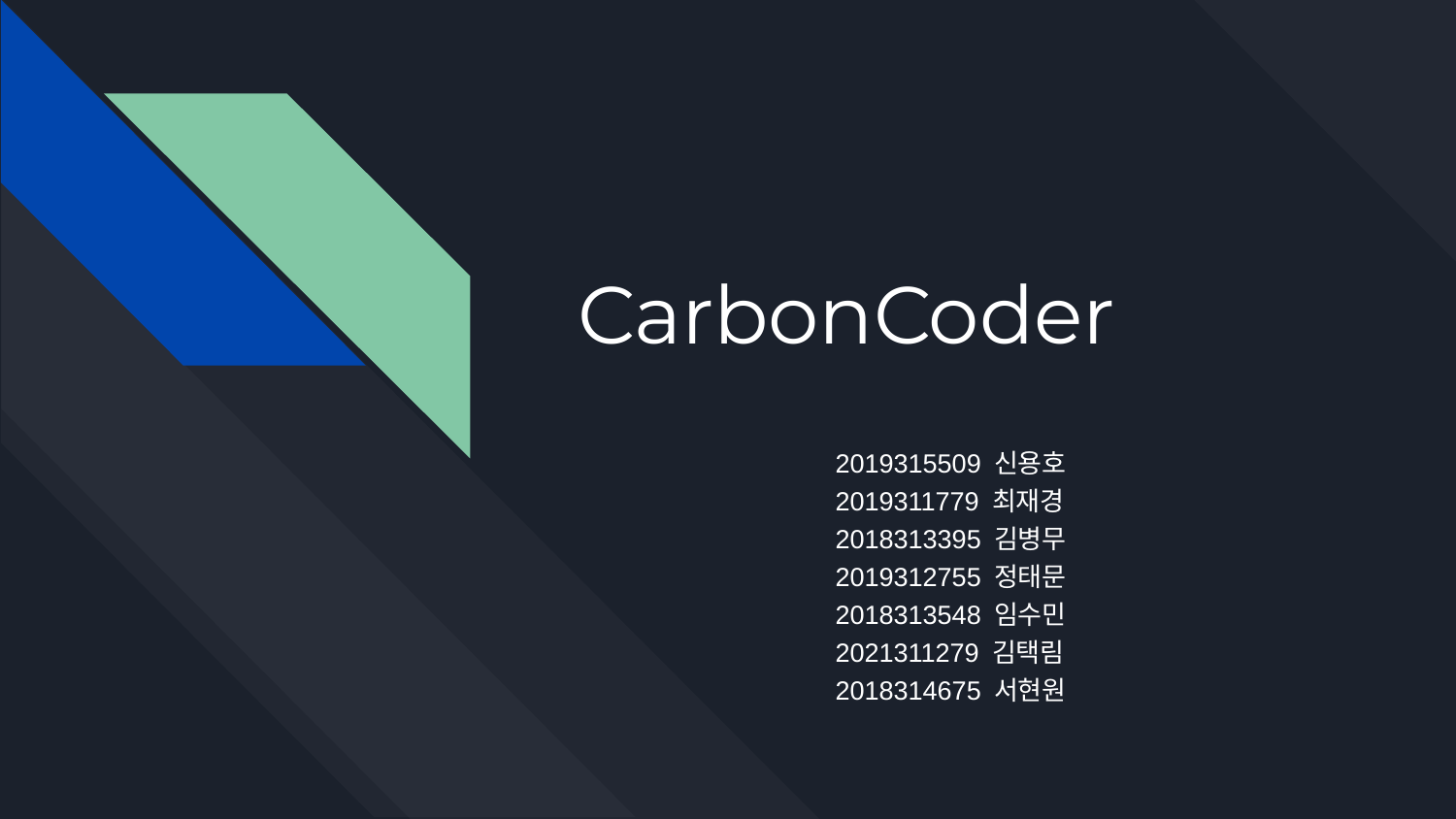

# CarbonCoder
2019315509 신용호
2019311779 최재경
2018313395 김병무
2019312755 정태문
2018313548 임수민
2021311279 김택림
2018314675 서현원